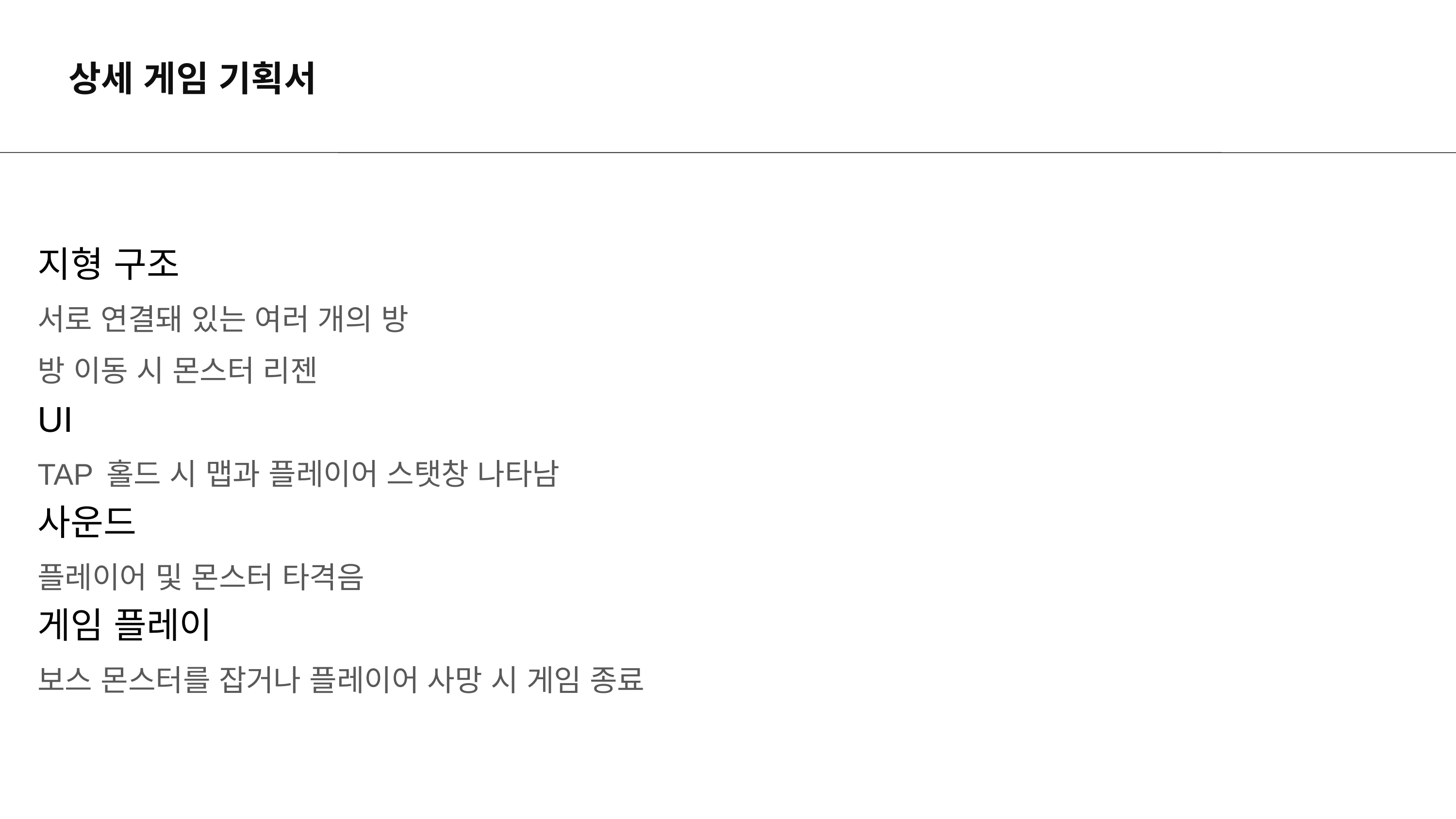

상세 게임 기획서

# 지형 구조 서로 연결돼 있는 여러 개의 방 방 이동 시 몬스터 리젠 UI TAP 홀드 시 맵과 플레이어 스탯창 나타남 사운드 플레이어 및 몬스터 타격음 게임 플레이 보스 몬스터를 잡거나 플레이어 사망 시 게임 종료